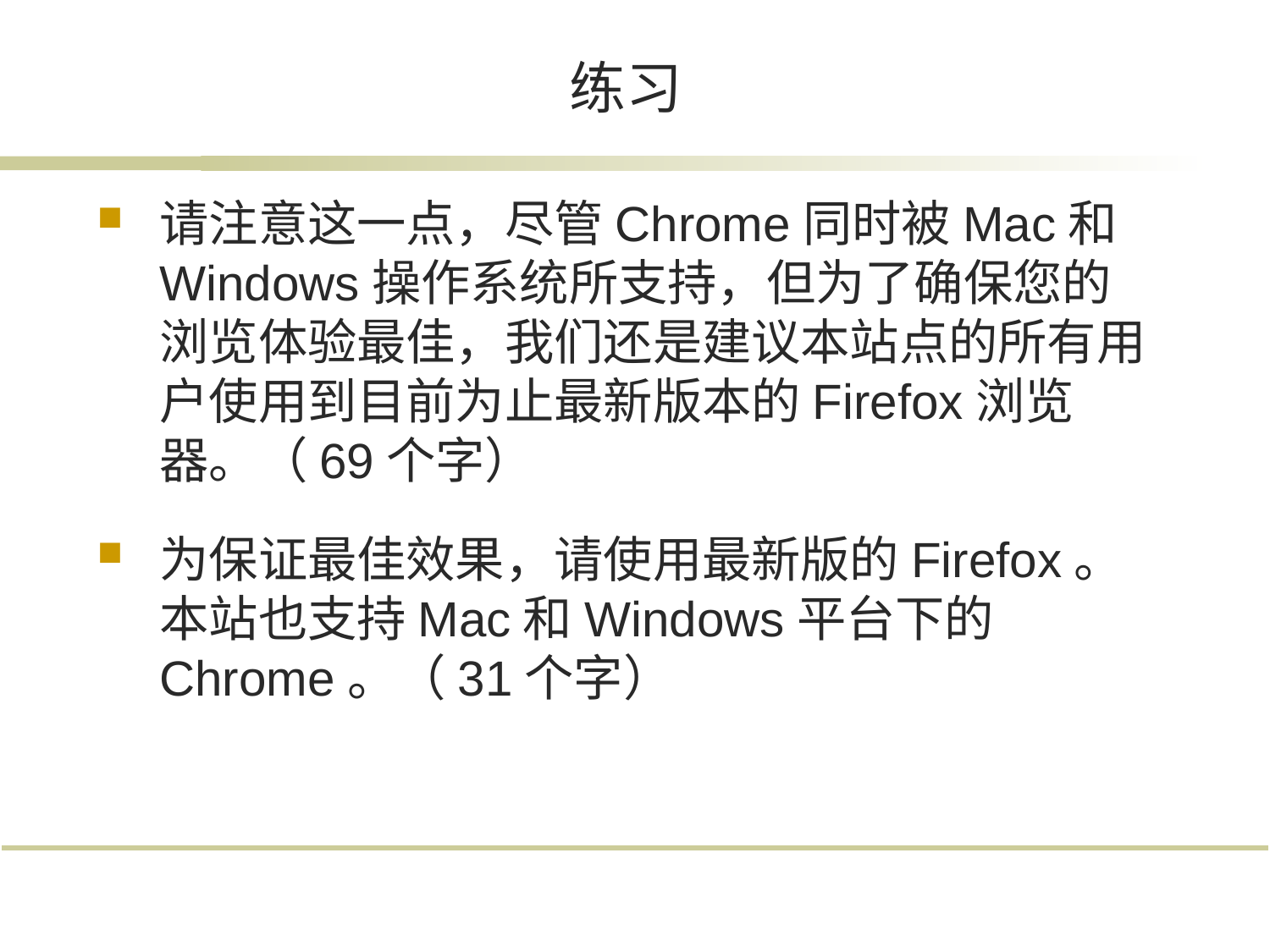

练习
请注意这一点，尽管Chrome同时被Mac和Windows操作系统所支持，但为了确保您的浏览体验最佳，我们还是建议本站点的所有用户使用到目前为止最新版本的Firefox浏览器。（69个字）

为保证最佳效果，请使用最新版的Firefox。本站也支持Mac和Windows平台下的Chrome。（31个字）